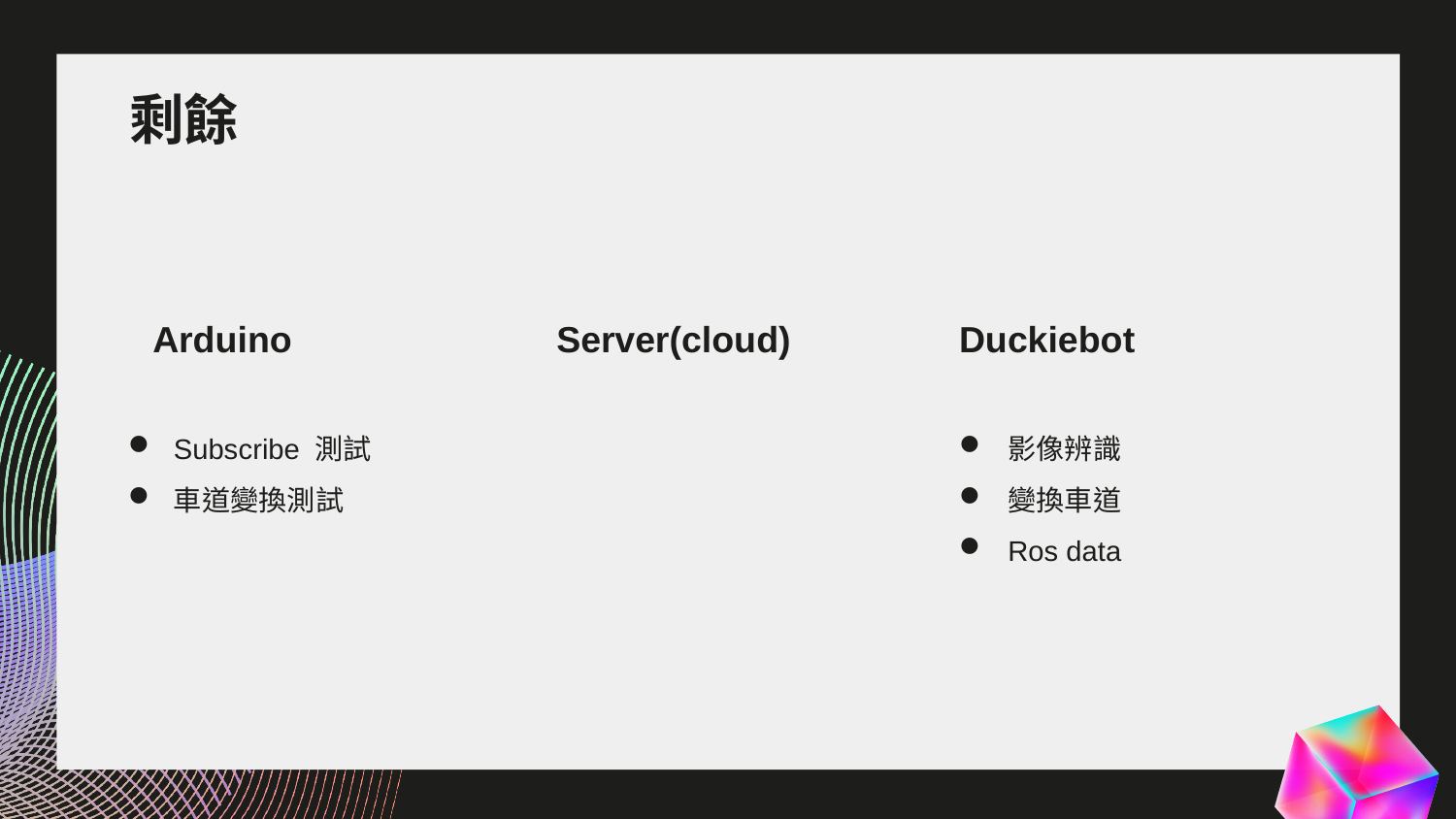

# 剩餘
Arduino
Server(cloud)
Duckiebot
Subscribe 測試
車道變換測試

影像辨識
變換車道
Ros data